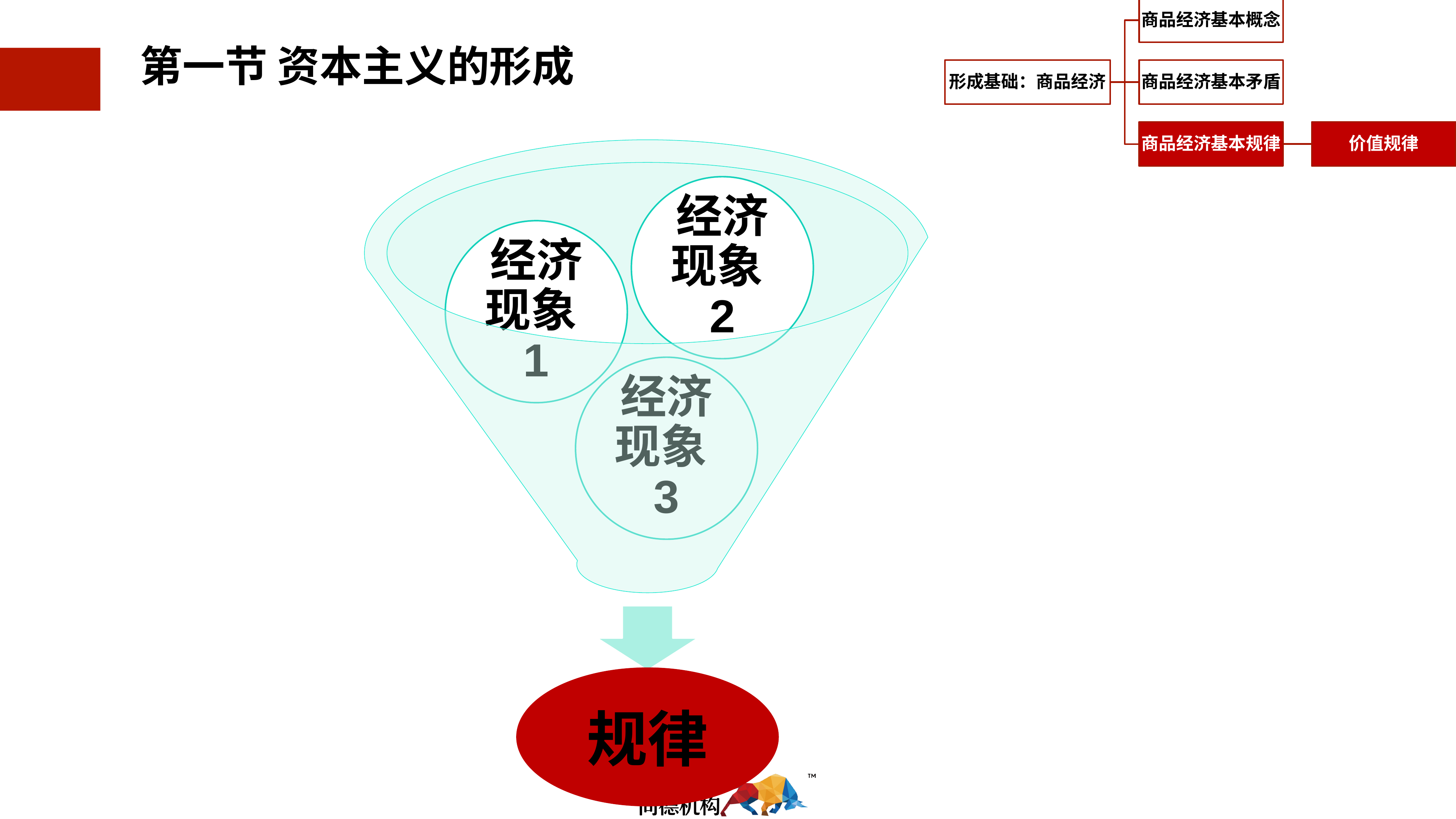

形成基础：商品经济
商品经济基本概念
商品经济基本矛盾
商品经济基本规律
价值规律
4.1.3商品经济的基本规律及其作用
第一节 资本主义的形成

经济现象3
经济现象1
经济现象2
规律